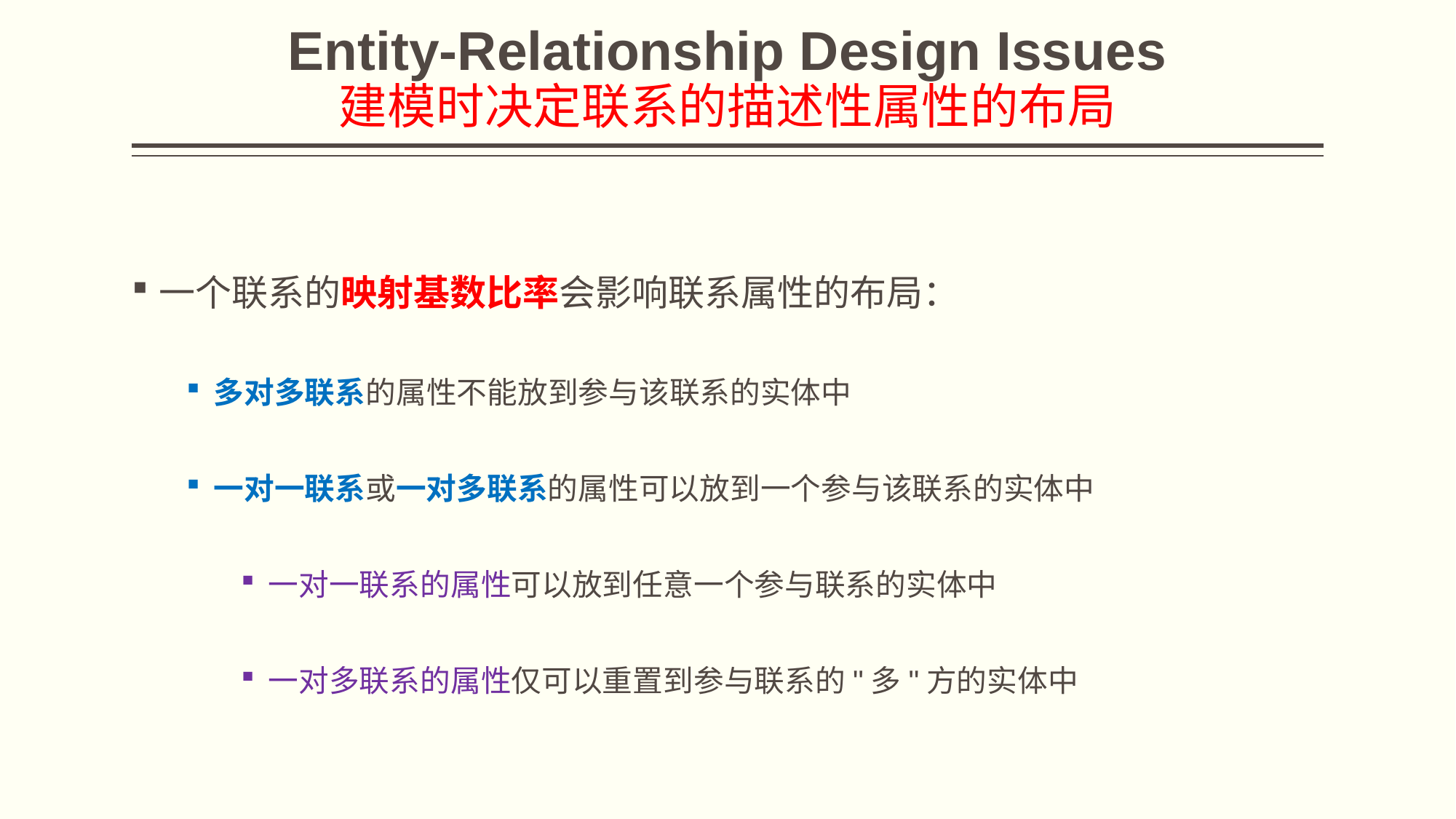

# Entity-Relationship Design Issues 建模时决定联系的描述性属性的布局

一个联系的映射基数比率会影响联系属性的布局：

多对多联系的属性不能放到参与该联系的实体中

一对一联系或一对多联系的属性可以放到一个参与该联系的实体中

一对一联系的属性可以放到任意一个参与联系的实体中

一对多联系的属性仅可以重置到参与联系的"多"方的实体中